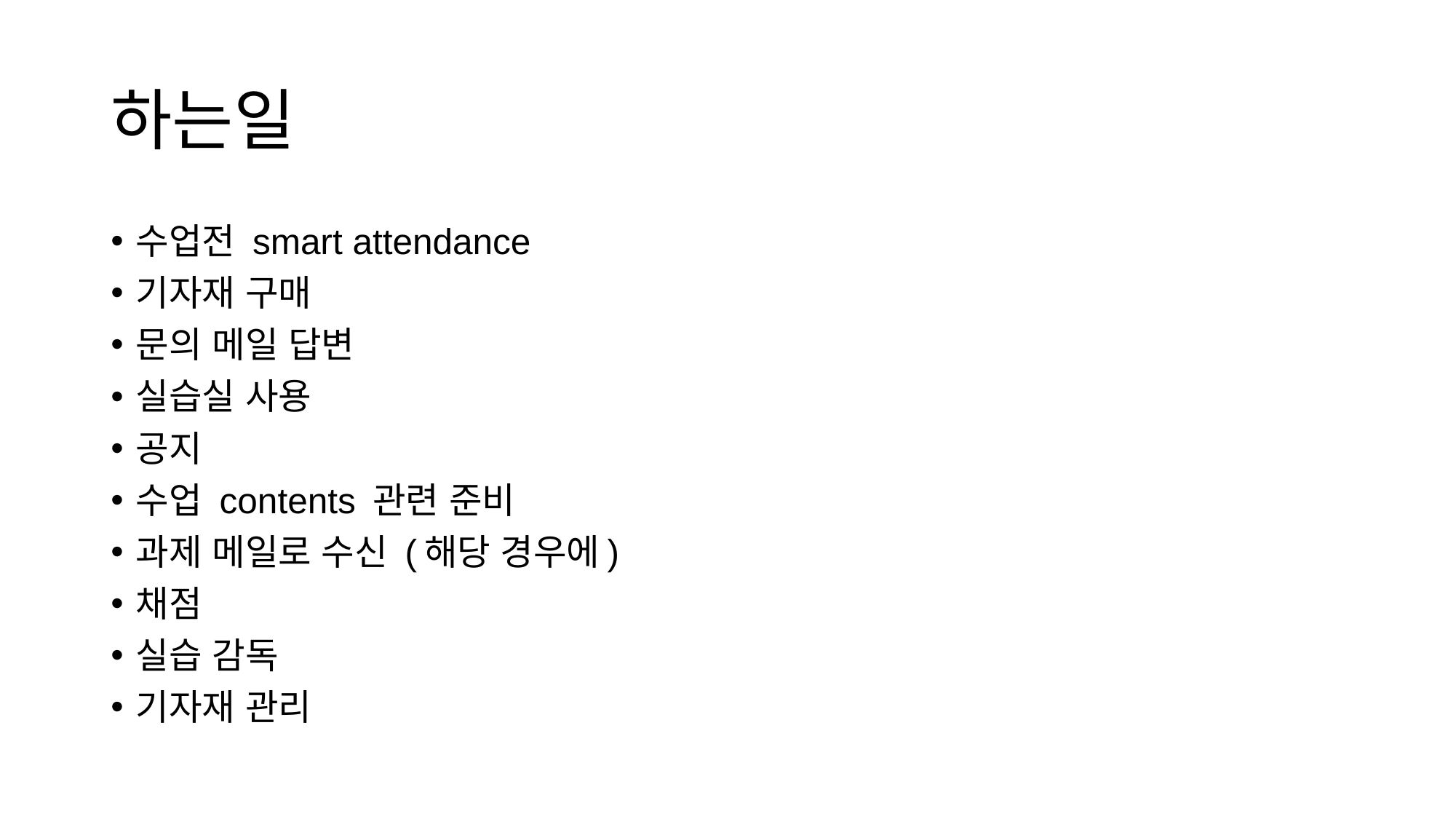

# 하는일
수업전 smart attendance
기자재 구매
문의 메일 답변
실습실 사용
공지
수업 contents 관련 준비
과제 메일로 수신 (해당 경우에)
채점
실습 감독
기자재 관리